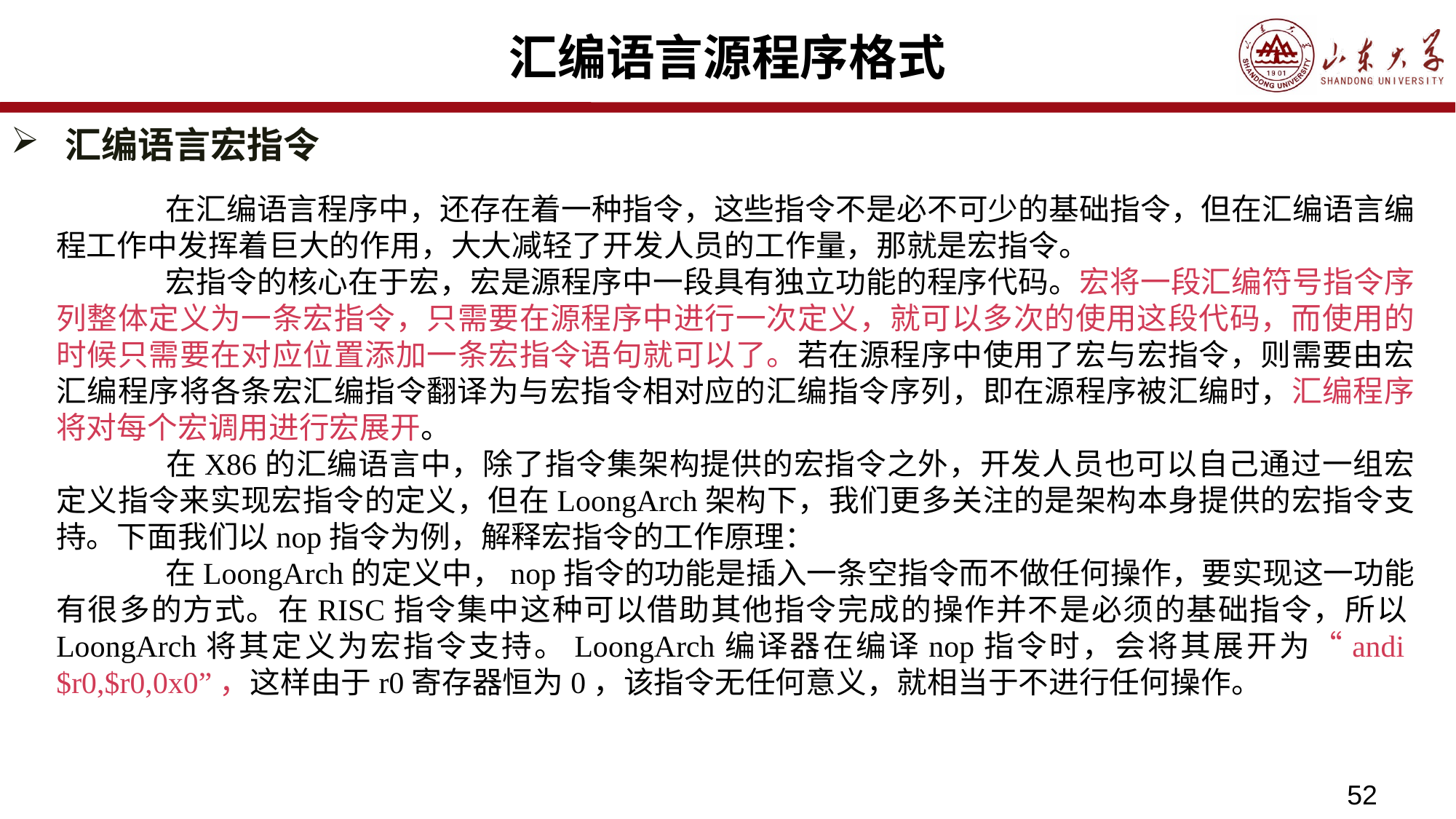

# 汇编语言源程序格式
汇编语言宏指令
	在汇编语言程序中，还存在着一种指令，这些指令不是必不可少的基础指令，但在汇编语言编程工作中发挥着巨大的作用，大大减轻了开发人员的工作量，那就是宏指令。
	宏指令的核心在于宏，宏是源程序中一段具有独立功能的程序代码。宏将一段汇编符号指令序列整体定义为一条宏指令，只需要在源程序中进行一次定义，就可以多次的使用这段代码，而使用的时候只需要在对应位置添加一条宏指令语句就可以了。若在源程序中使用了宏与宏指令，则需要由宏汇编程序将各条宏汇编指令翻译为与宏指令相对应的汇编指令序列，即在源程序被汇编时，汇编程序将对每个宏调用进行宏展开。
	在X86的汇编语言中，除了指令集架构提供的宏指令之外，开发人员也可以自己通过一组宏定义指令来实现宏指令的定义，但在LoongArch架构下，我们更多关注的是架构本身提供的宏指令支持。下面我们以nop指令为例，解释宏指令的工作原理：
	在LoongArch的定义中，nop指令的功能是插入一条空指令而不做任何操作，要实现这一功能有很多的方式。在RISC指令集中这种可以借助其他指令完成的操作并不是必须的基础指令，所以LoongArch将其定义为宏指令支持。LoongArch编译器在编译nop指令时，会将其展开为“andi  $r0,$r0,0x0”，这样由于r0寄存器恒为0，该指令无任何意义，就相当于不进行任何操作。
52